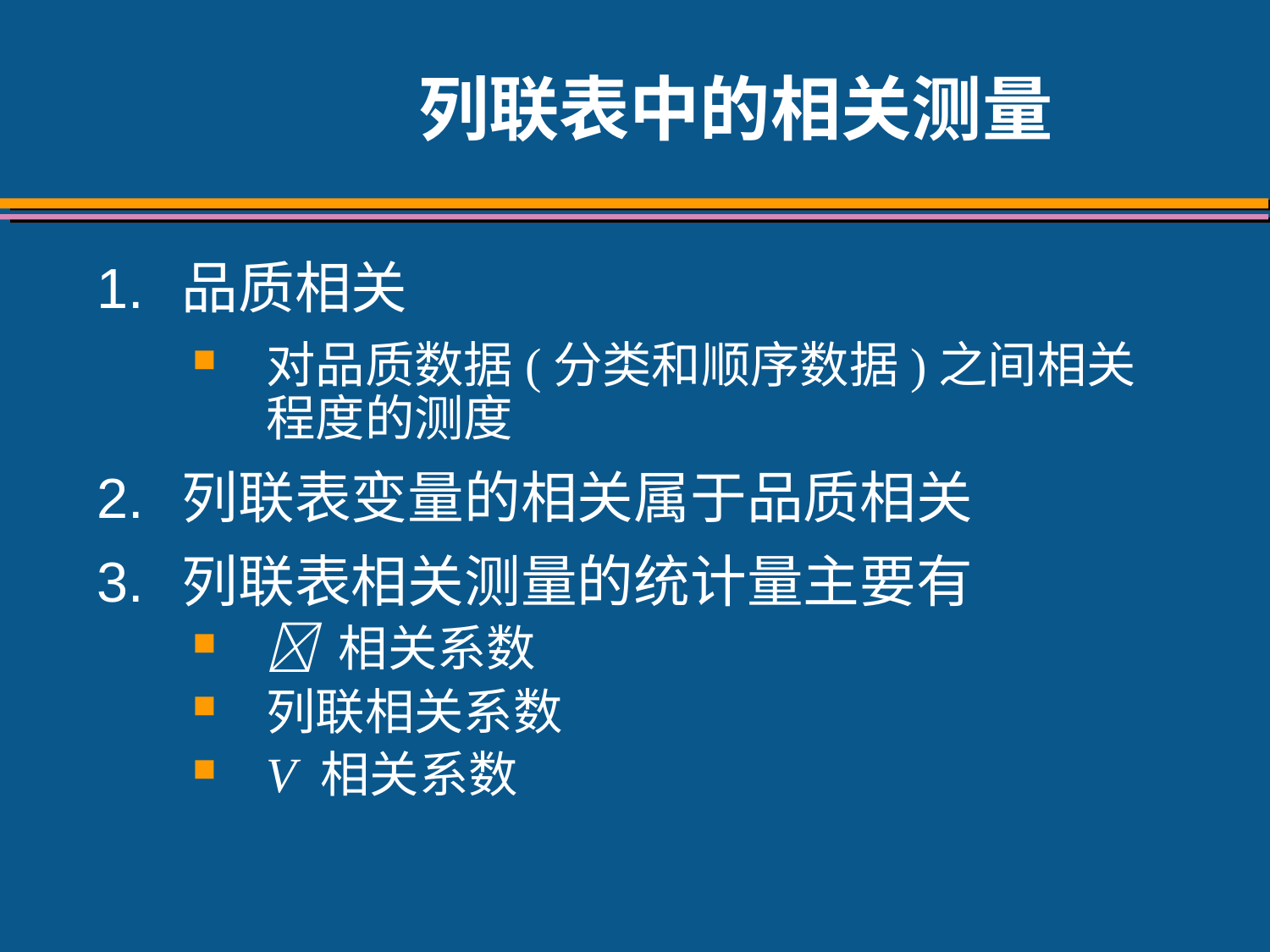

# 列联表中的相关测量
品质相关
对品质数据(分类和顺序数据)之间相关程度的测度
列联表变量的相关属于品质相关
列联表相关测量的统计量主要有
ϕ 相关系数
列联相关系数
V 相关系数